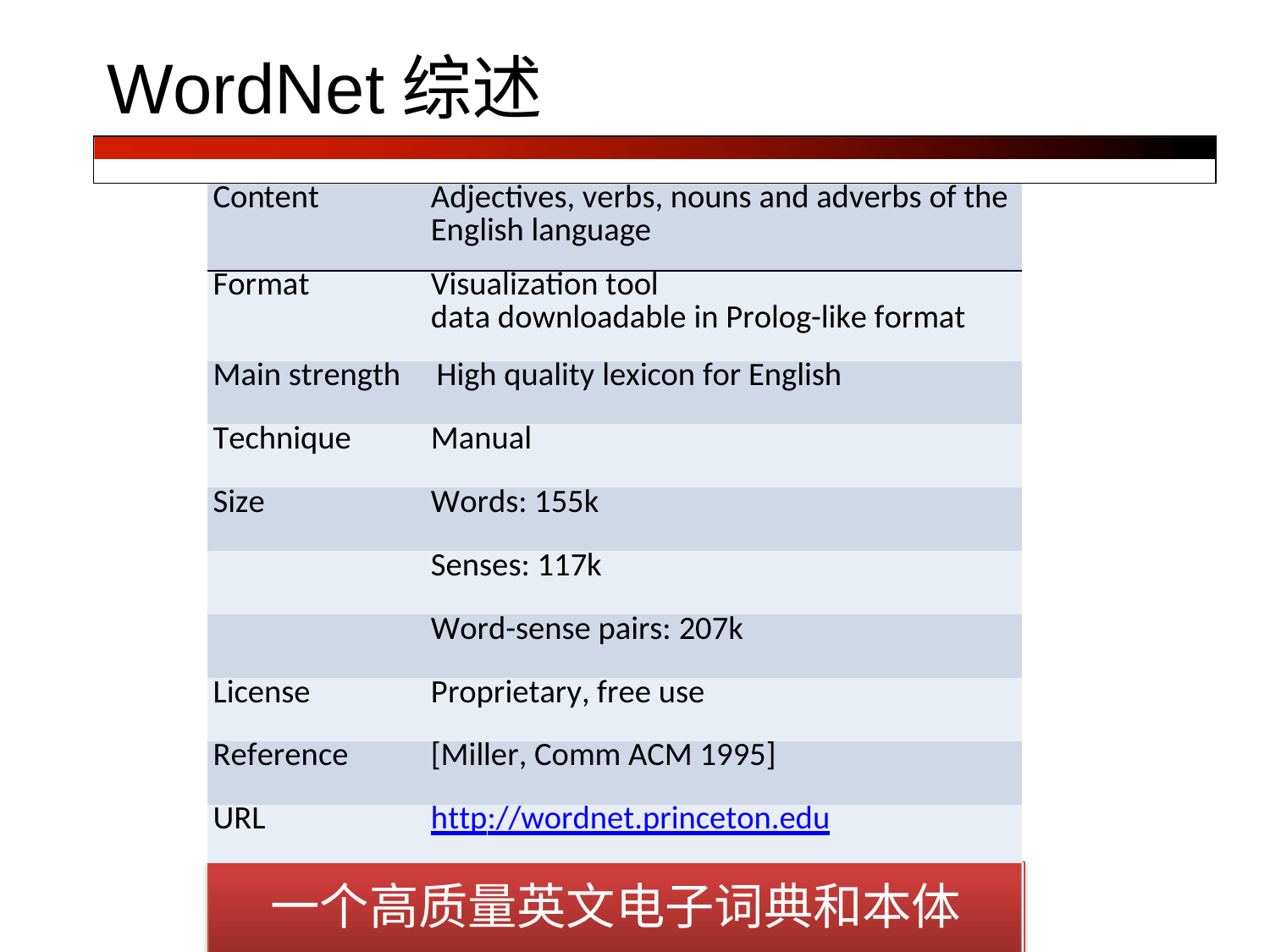

# WordNet综述
|  |  |  |  |
| --- | --- | --- | --- |
|  | Content | Adjectives, verbs, nouns and adverbs of the English language |  |
|  | Format | Visualization tool data downloadable in Prolog-like format |  |
|  | Main strength High quality lexicon for English |  |  |
|  | Technique | Manual |  |
|  | Size | Words: 155k |  |
|  | Senses: 117k |  |  |
|  | Word-sense pairs: 207k |  |  |
|  | License | Proprietary, free use |  |
|  | Reference | [Miller, Comm ACM 1995] |  |
|  | URL | http://wordnet.princeton.edu |  |

一个高质量英文电子词典和本体